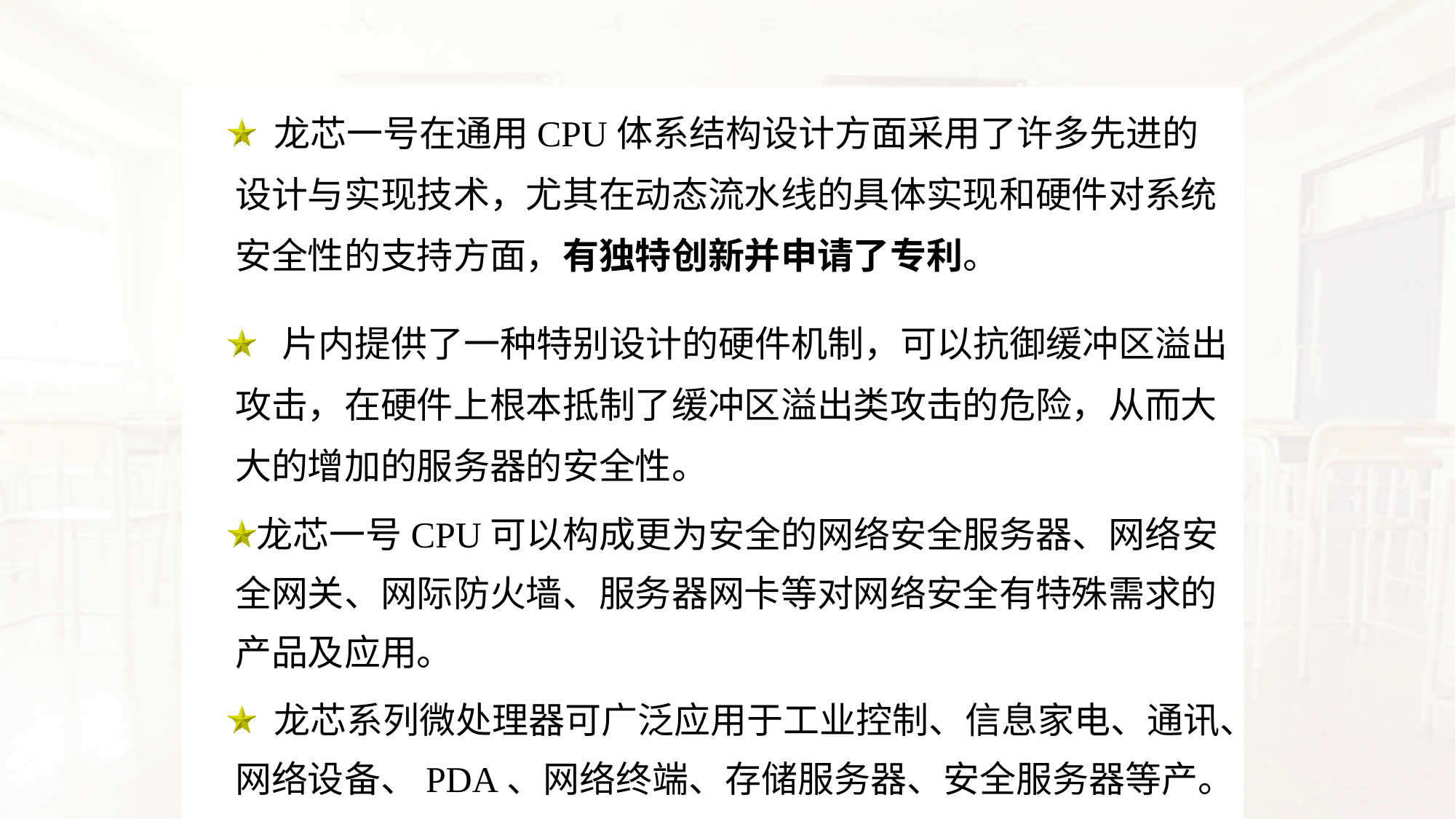

龙芯一号在通用CPU体系结构设计方面采用了许多先进的设计与实现技术，尤其在动态流水线的具体实现和硬件对系统安全性的支持方面，有独特创新并申请了专利。
  片内提供了一种特别设计的硬件机制，可以抗御缓冲区溢出攻击，在硬件上根本抵制了缓冲区溢出类攻击的危险，从而大大的增加的服务器的安全性。
龙芯一号CPU可以构成更为安全的网络安全服务器、网络安全网关、网际防火墙、服务器网卡等对网络安全有特殊需求的产品及应用。
 龙芯系列微处理器可广泛应用于工业控制、信息家电、通讯、网络设备、PDA、网络终端、存储服务器、安全服务器等产。